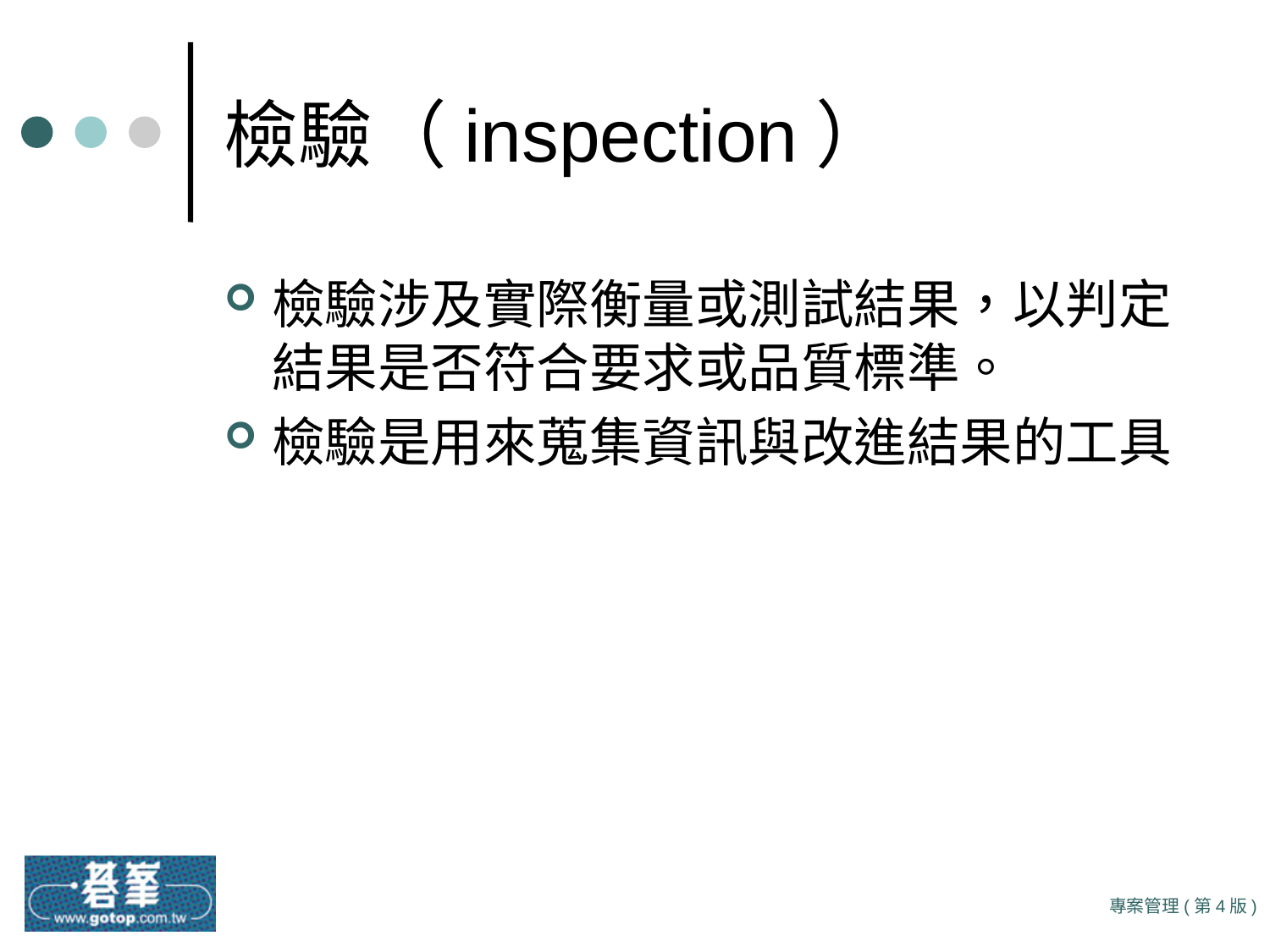

# 檢驗（inspection）
檢驗涉及實際衡量或測試結果，以判定結果是否符合要求或品質標準。
檢驗是用來蒐集資訊與改進結果的工具
專案管理(第4版)